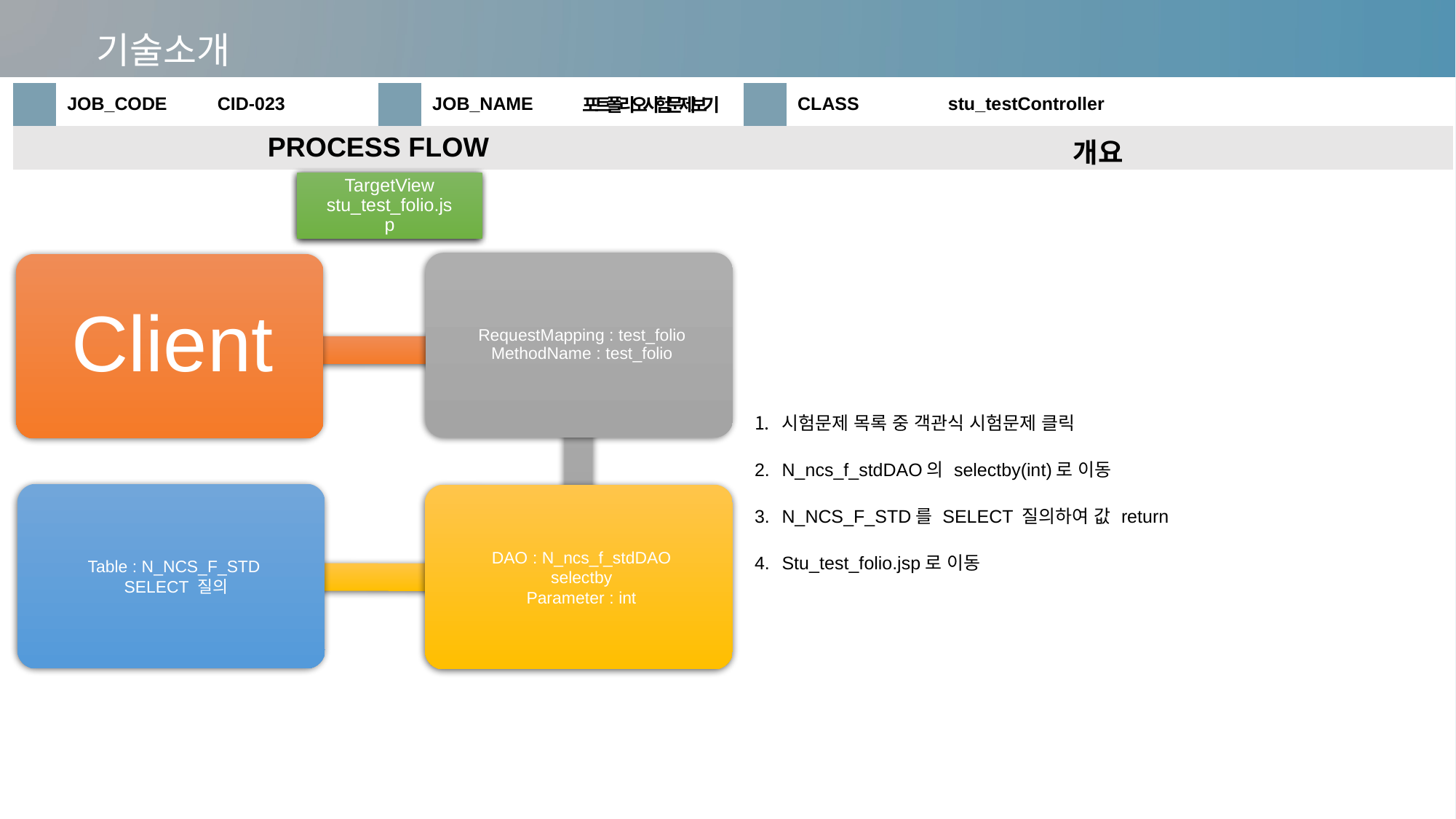

기술소개

|  | JOB\_CODE | CID-023 |  | JOB\_NAME | 포트폴리오시험문제보기 |  | CLASS | stu\_testController |
| --- | --- | --- | --- | --- | --- | --- | --- | --- |
| PROCESS FLOW |  |  |  |  |  | 개요 |  |  |
|  |  |  |  |  |  | 시험문제 목록 중 객관식 시험문제 클릭 N\_ncs\_f\_stdDAO의 selectby(int)로 이동 N\_NCS\_F\_STD를 SELECT 질의하여 값 return Stu\_test\_folio.jsp로 이동 |  |  |

TargetView
stu_test_folio.jsp
Client
RequestMapping : test_folio
MethodName : test_folio
DAO : N_ncs_f_stdDAO
selectby
Parameter : int
Table : N_NCS_F_STD
 SELECT 질의